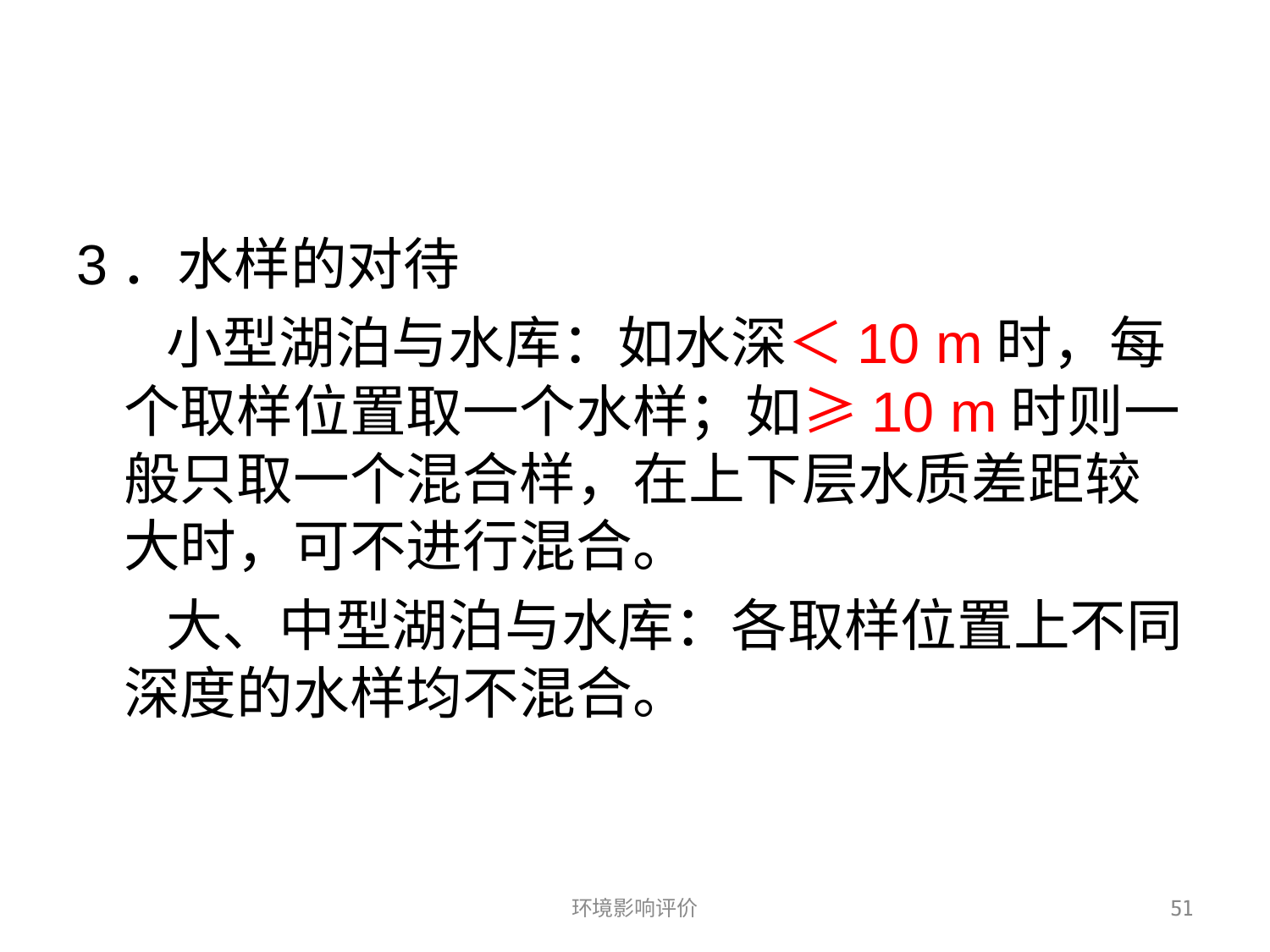

#
3．水样的对待
      小型湖泊与水库：如水深＜10 m时，每个取样位置取一个水样；如≥10 m时则一般只取一个混合样，在上下层水质差距较大时，可不进行混合。
      大、中型湖泊与水库：各取样位置上不同深度的水样均不混合。
环境影响评价
51